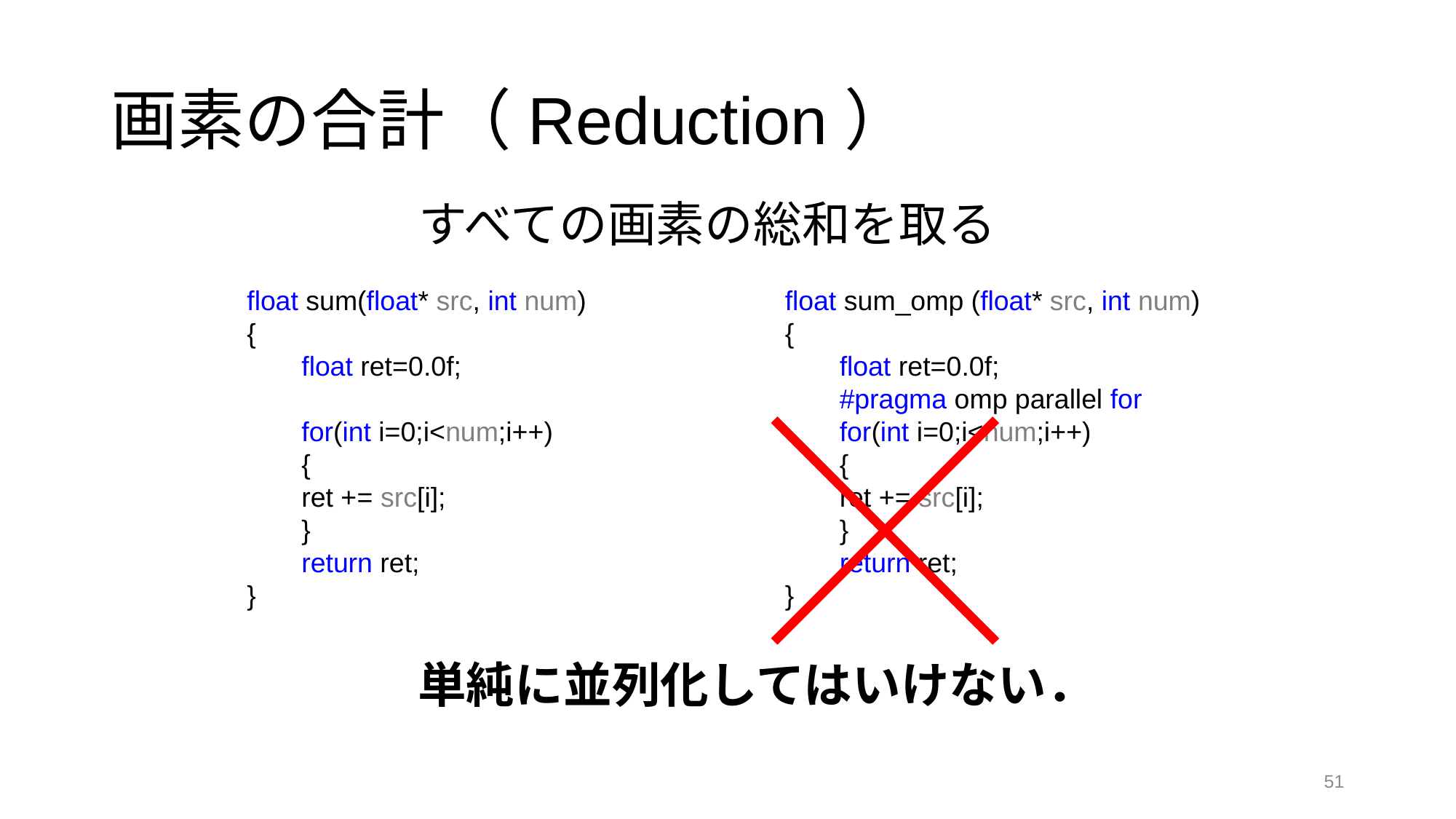

# 画素の合計（Reduction）
すべての画素の総和を取る
float sum(float* src, int num)
{
float ret=0.0f;

for(int i=0;i<num;i++)
{
ret += src[i];
}
return ret;
}
float sum_omp (float* src, int num)
{
float ret=0.0f;
#pragma omp parallel for
for(int i=0;i<num;i++)
{
ret += src[i];
}
return ret;
}
単純に並列化してはいけない．
51